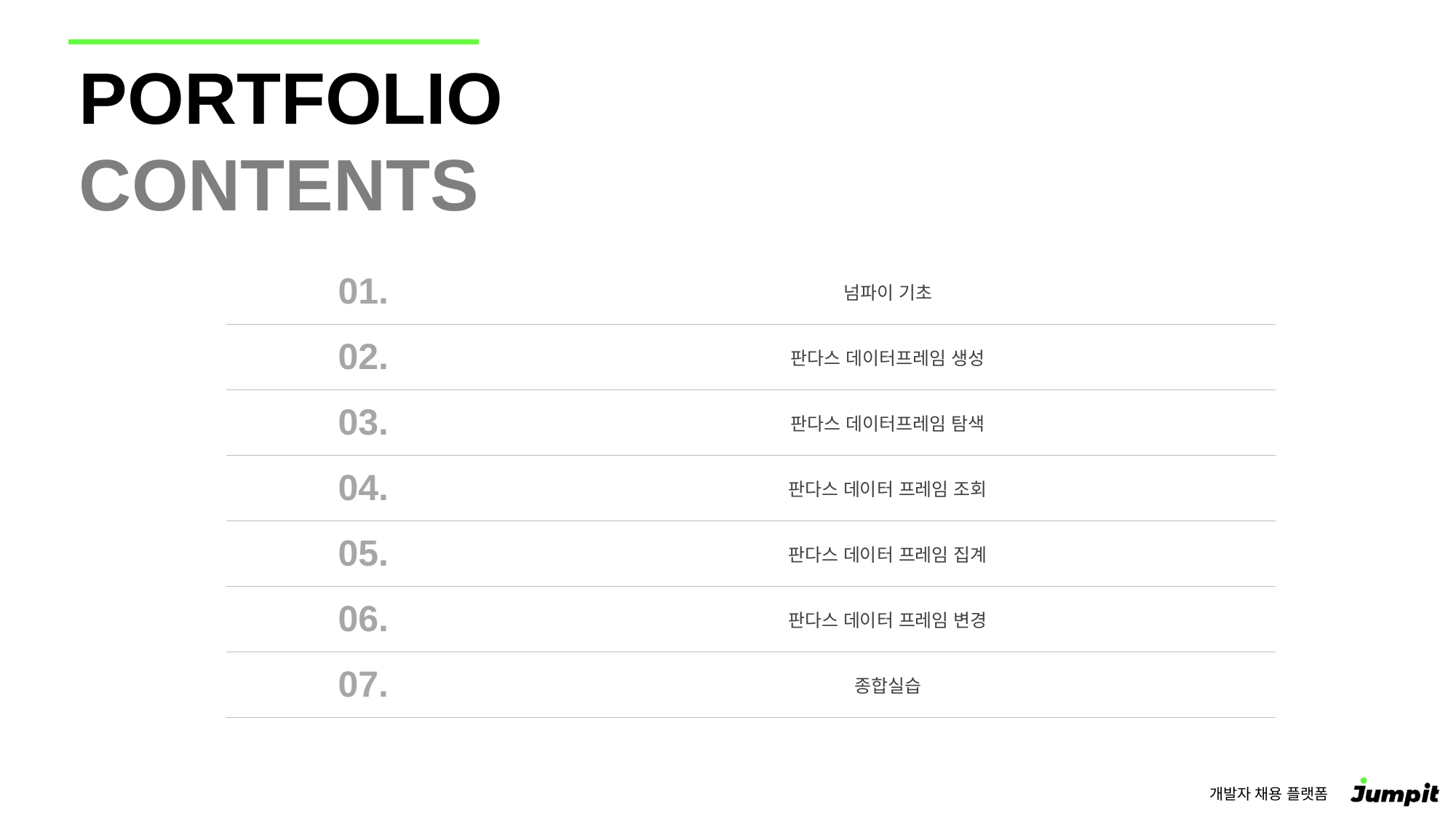

| 01. | 넘파이 기초 |
| --- | --- |
| 02. | 판다스 데이터프레임 생성 |
| 03. | 판다스 데이터프레임 탐색 |
| 04. | 판다스 데이터 프레임 조회 |
| 05. | 판다스 데이터 프레임 집계 |
| 06. | 판다스 데이터 프레임 변경 |
| 07. | 종합실습 |